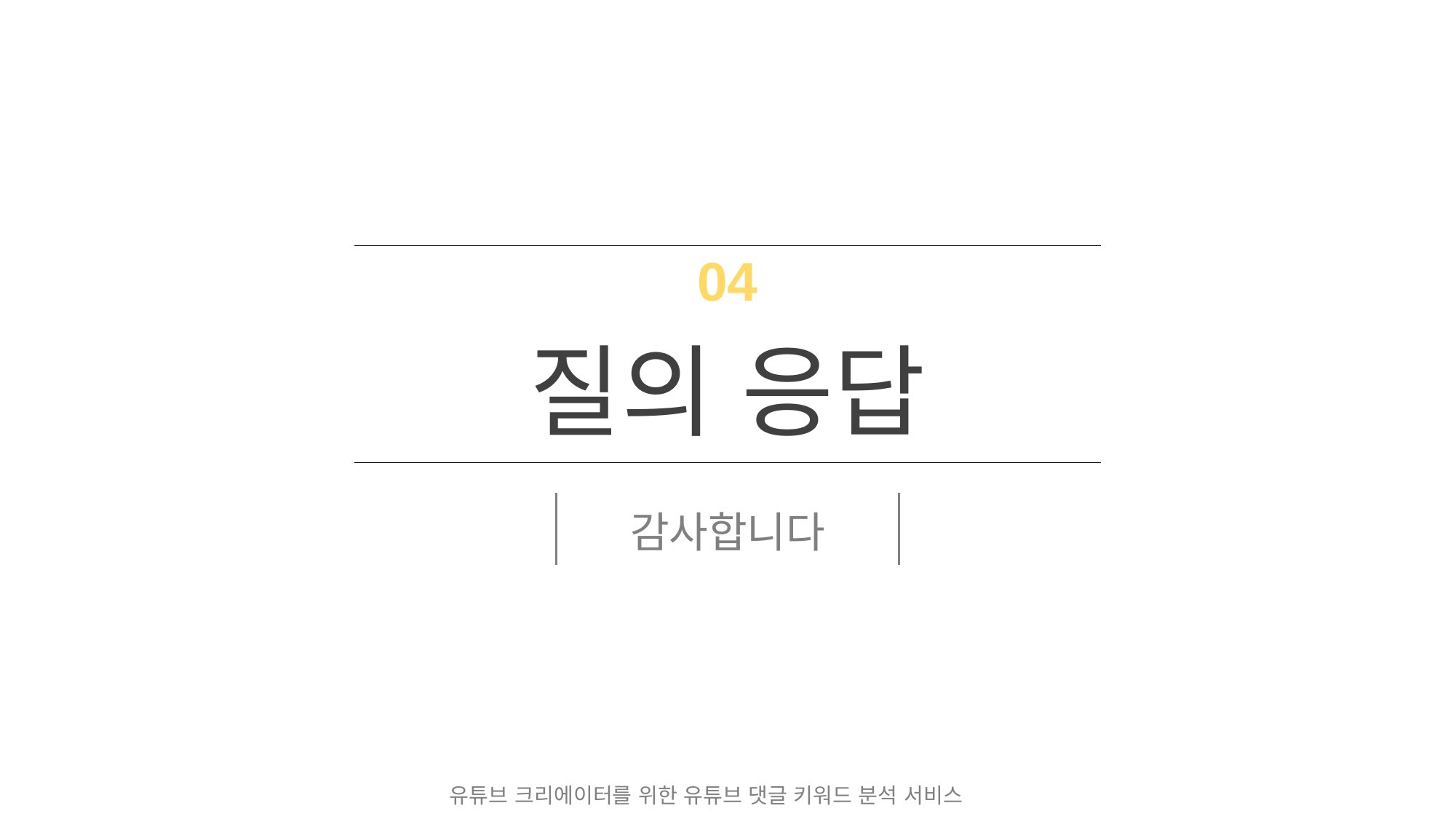

| 04 질의 응답 |
| --- |
| 감사합니다 |
| --- |
유튜브 크리에이터를 위한 유튜브 댓글 키워드 분석 서비스